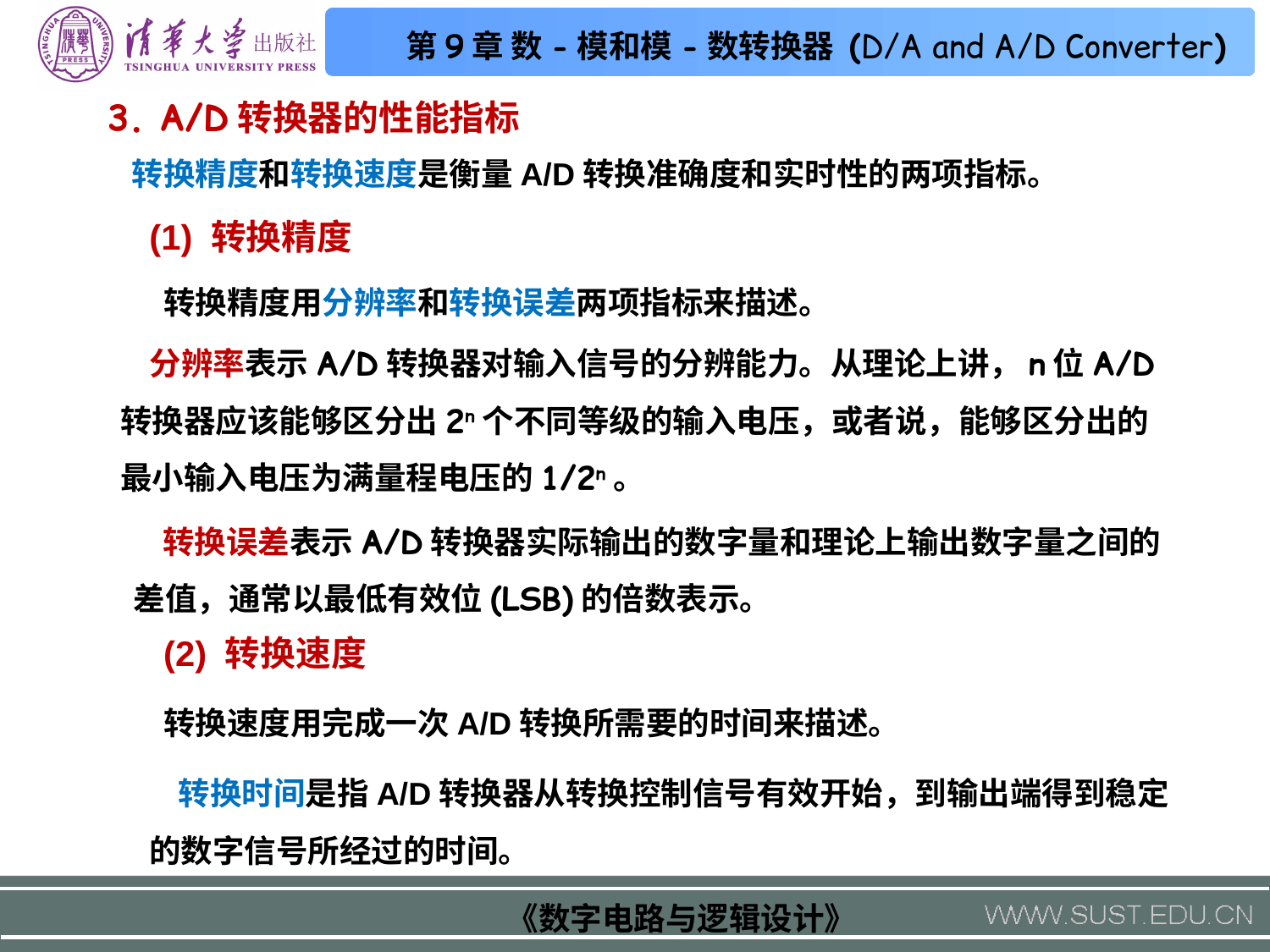

3. A/D转换器的性能指标
转换精度和转换速度是衡量A/D转换准确度和实时性的两项指标。
(1) 转换精度
转换精度用分辨率和转换误差两项指标来描述。
   分辨率表示A/D转换器对输入信号的分辨能力。从理论上讲，n位A/D转换器应该能够区分出2n个不同等级的输入电压，或者说，能够区分出的最小输入电压为满量程电压的1/2n。
   转换误差表示A/D转换器实际输出的数字量和理论上输出数字量之间的差值，通常以最低有效位(LSB)的倍数表示。
(2) 转换速度
转换速度用完成一次A/D转换所需要的时间来描述。
   转换时间是指A/D转换器从转换控制信号有效开始，到输出端得到稳定的数字信号所经过的时间。